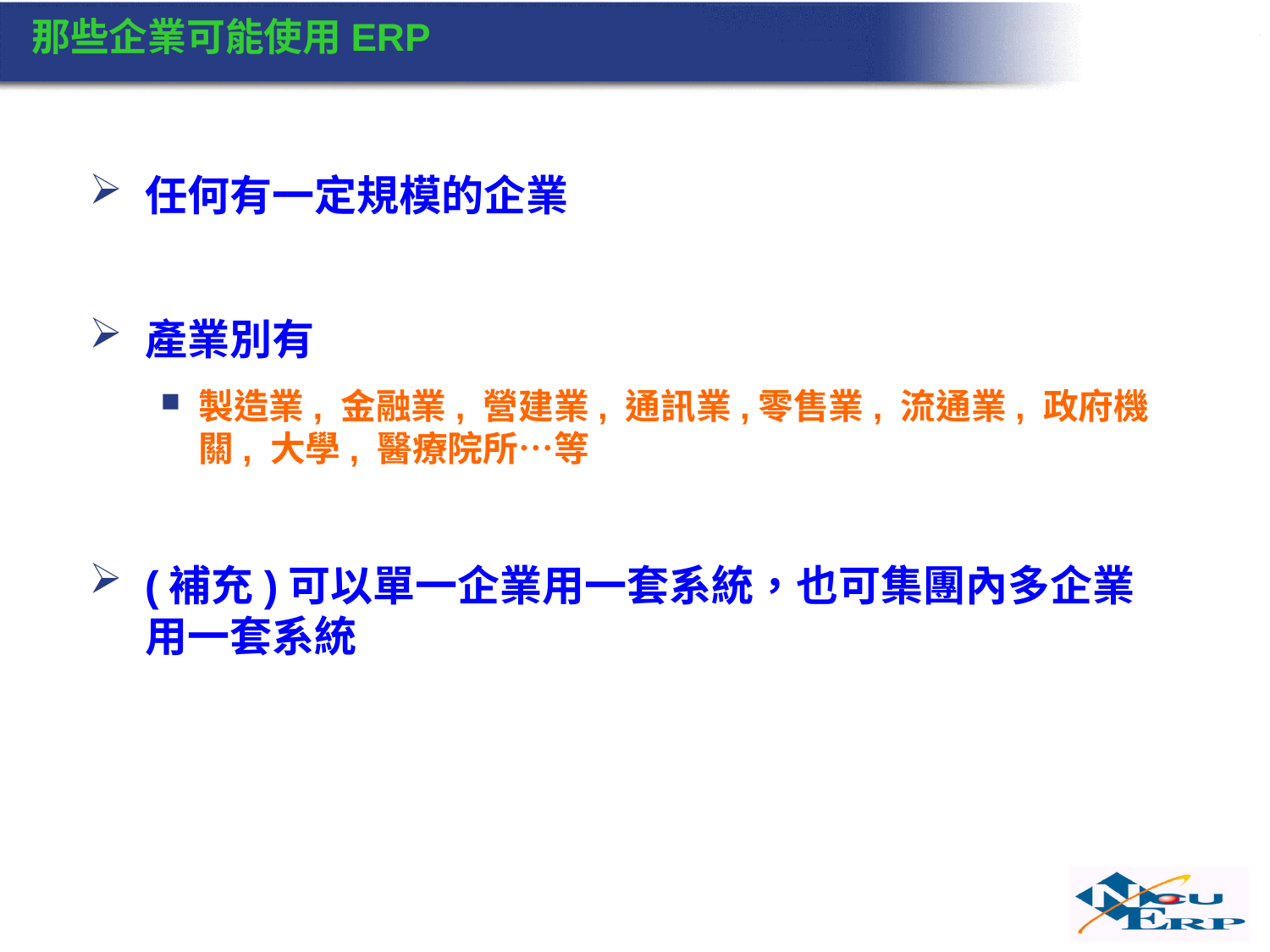

# 那些企業可能使用ERP
任何有一定規模的企業

產業別有
製造業, 金融業, 營建業, 通訊業,零售業, 流通業, 政府機關, 大學, 醫療院所…等

(補充)可以單一企業用一套系統，也可集團內多企業用一套系統